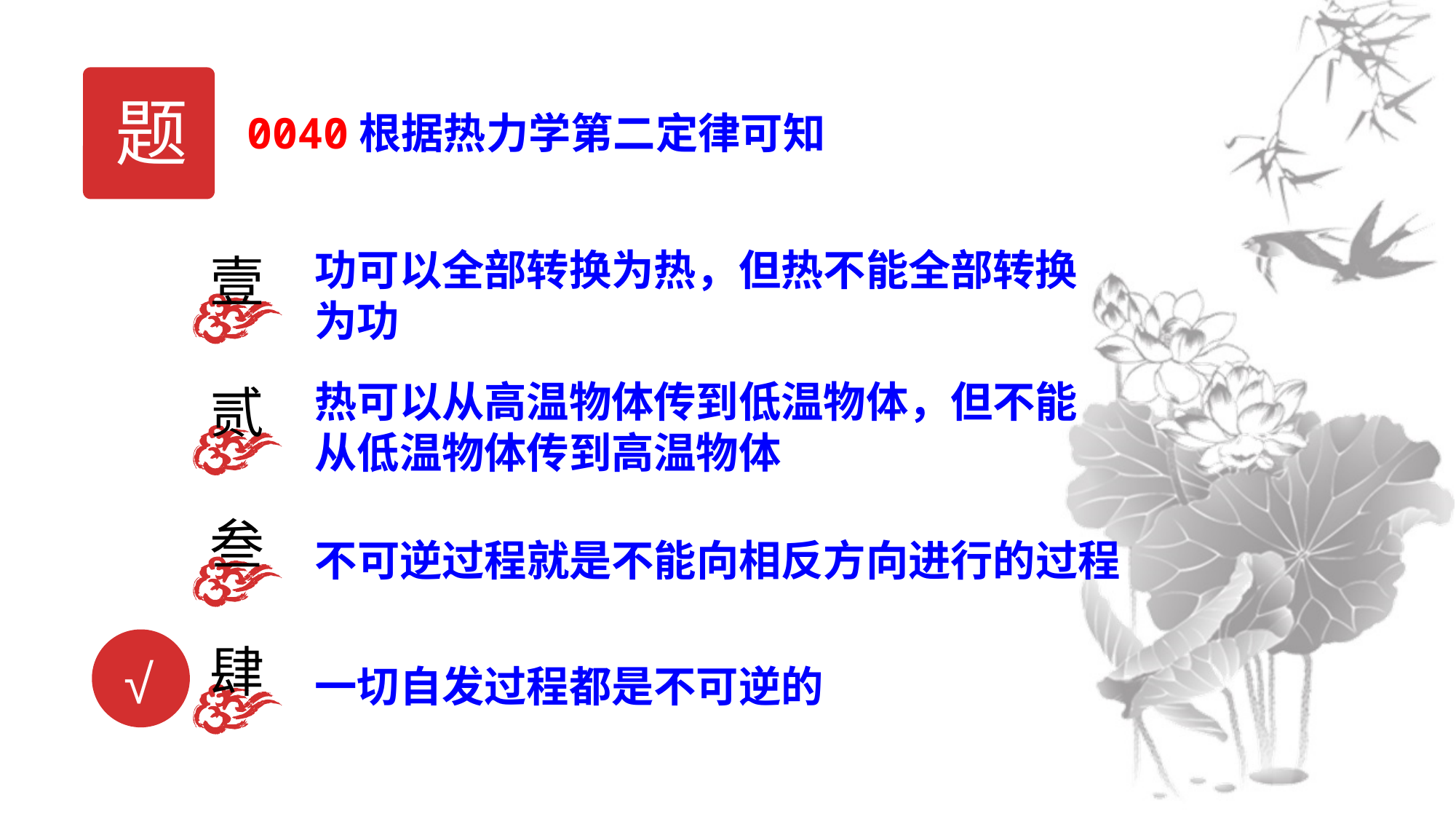

题
0040根据热力学第二定律可知
功可以全部转换为热，但热不能全部转换为功
壹

热可以从高温物体传到低温物体，但不能从低温物体传到高温物体
贰

叁

不可逆过程就是不能向相反方向进行的过程

√
肆

一切自发过程都是不可逆的